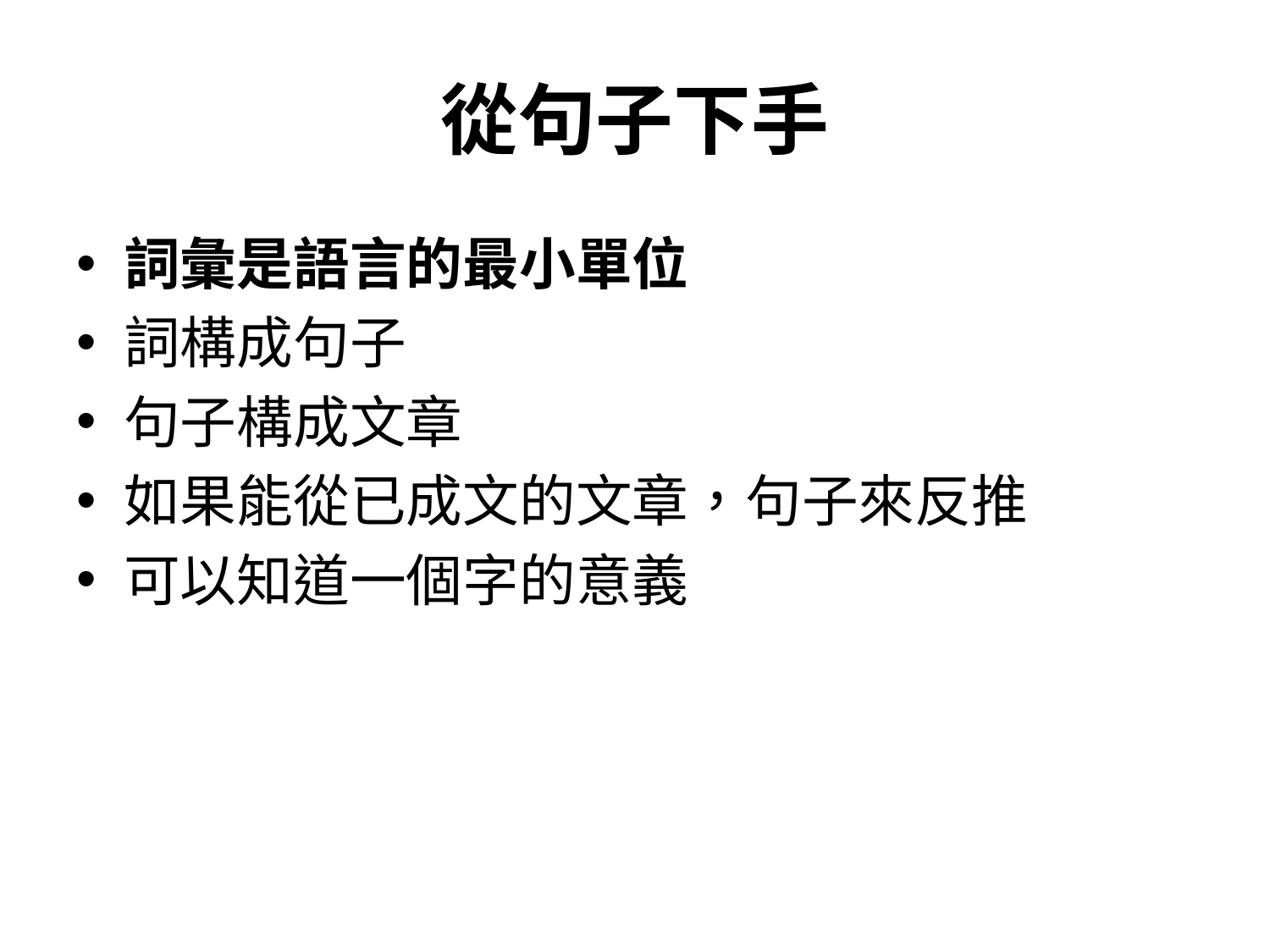

# 從句子下手
詞彙是語言的最小單位
詞構成句子
句子構成文章
如果能從已成文的文章，句子來反推
可以知道一個字的意義